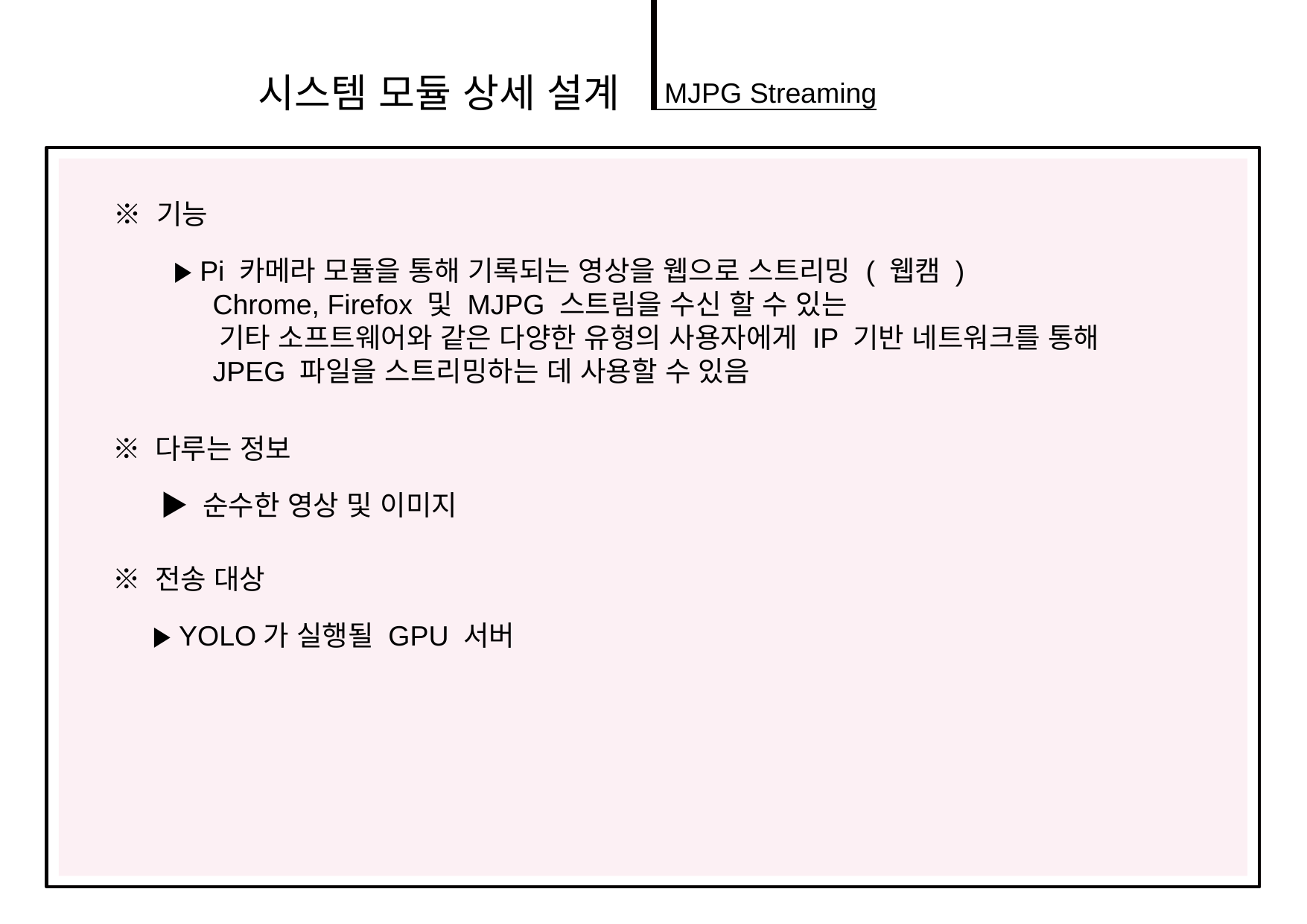

시스템 모듈 상세 설계
MJPG Streaming

※ 기능
▶ Pi 카메라 모듈을 통해 기록되는 영상을 웹으로 스트리밍 ( 웹캠 )
     Chrome, Firefox 및 MJPG 스트림을 수신 할 수 있는
     기타 소프트웨어와 같은 다양한 유형의 사용자에게 IP 기반 네트워크를 통해
     JPEG 파일을 스트리밍하는 데 사용할 수 있음
※ 다루는 정보
▶ 순수한 영상 및 이미지
※ 전송 대상
▶ YOLO가 실행될 GPU 서버